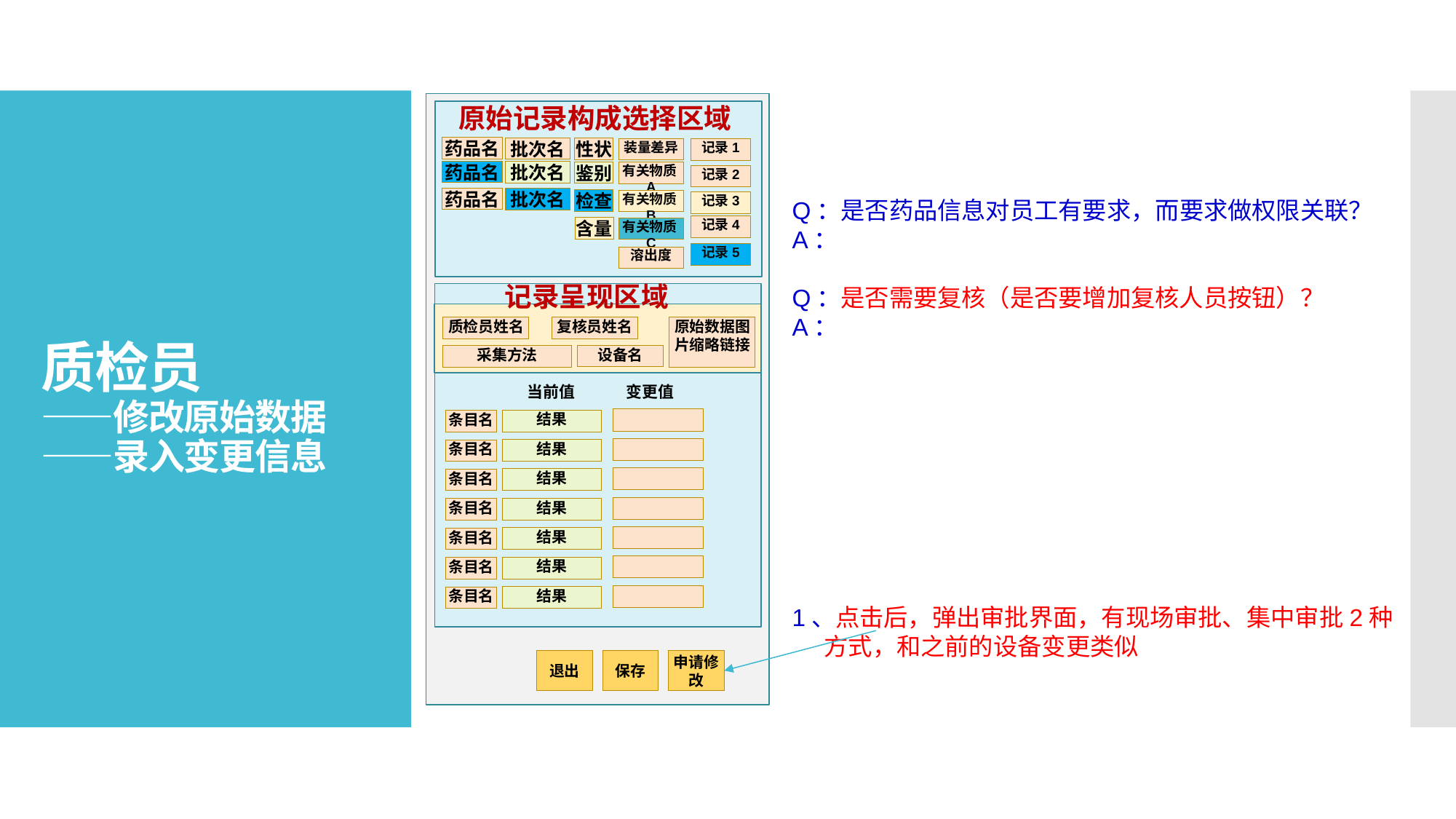

原始记录构成选择区域

# 质检员 ——修改原始数据 ——录入变更信息
药品名
批次名
性状
装量差异
记录1

Q：是否药品信息对员工有要求，而要求做权限关联？
A：

Q：是否需要复核（是否要增加复核人员按钮）？
A：

1、点击后，弹出审批界面，有现场审批、集中审批2种方式，和之前的设备变更类似
药品名
批次名
鉴别
有关物质A
记录2
药品名
批次名
检查
有关物质B
记录3
记录4
含量
有关物质C

记录5
溶出度
记录呈现区域

质检员姓名
复核员姓名
原始数据图片缩略链接
设备名
采集方法
当前值
变更值

结果
条目名

结果
条目名

结果
条目名

结果
条目名

结果
条目名

结果
条目名

结果
条目名
退出
保存
申请修改